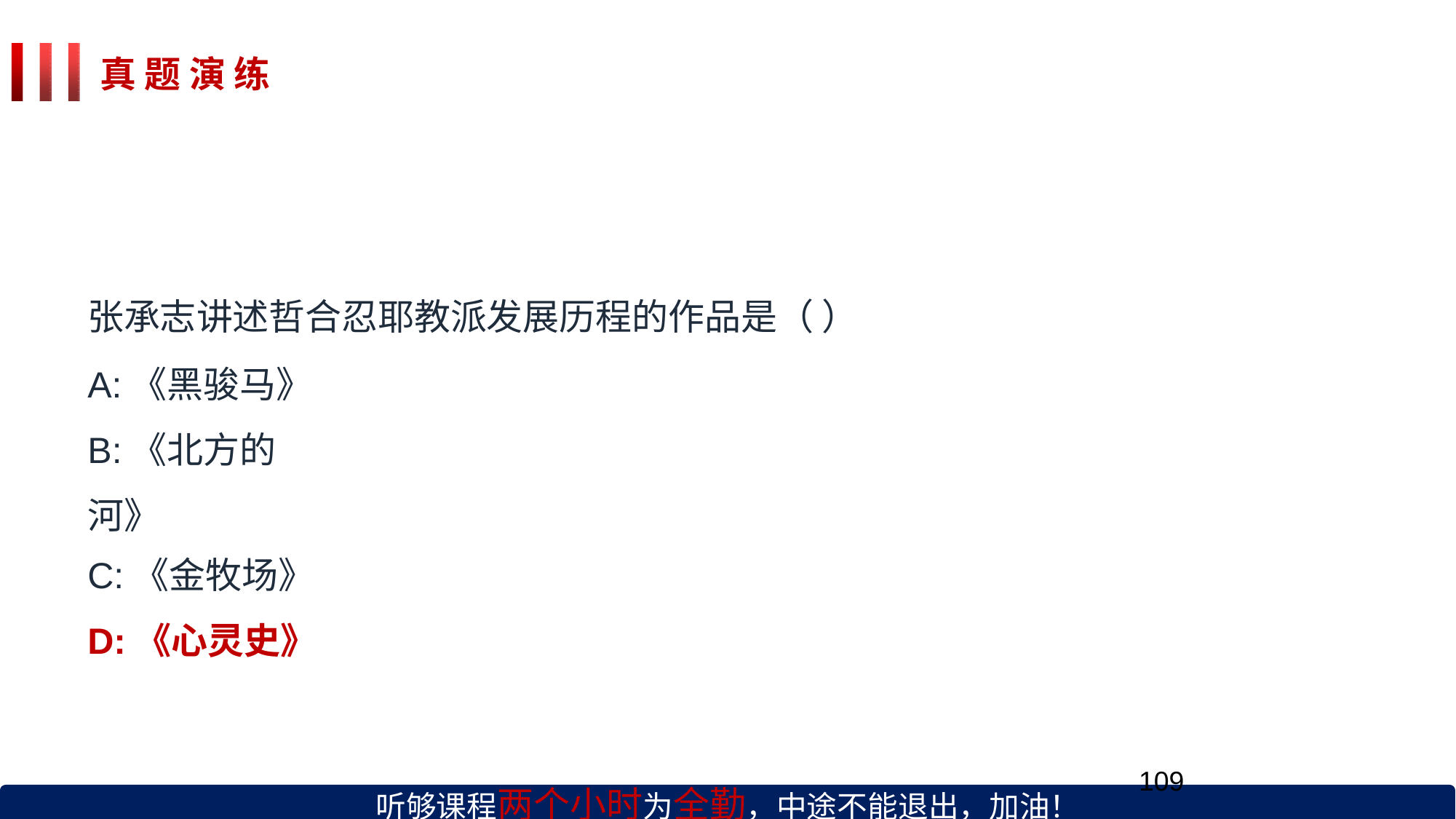

# 真 题 演 练
张承志讲述哲合忍耶教派发展历程的作品是（ ）
A:《黑骏马》 B:《北方的河》
C:《金牧场》
D:《心灵史》
109

听够课程两个小时为全勤，中途不能退出，加油！